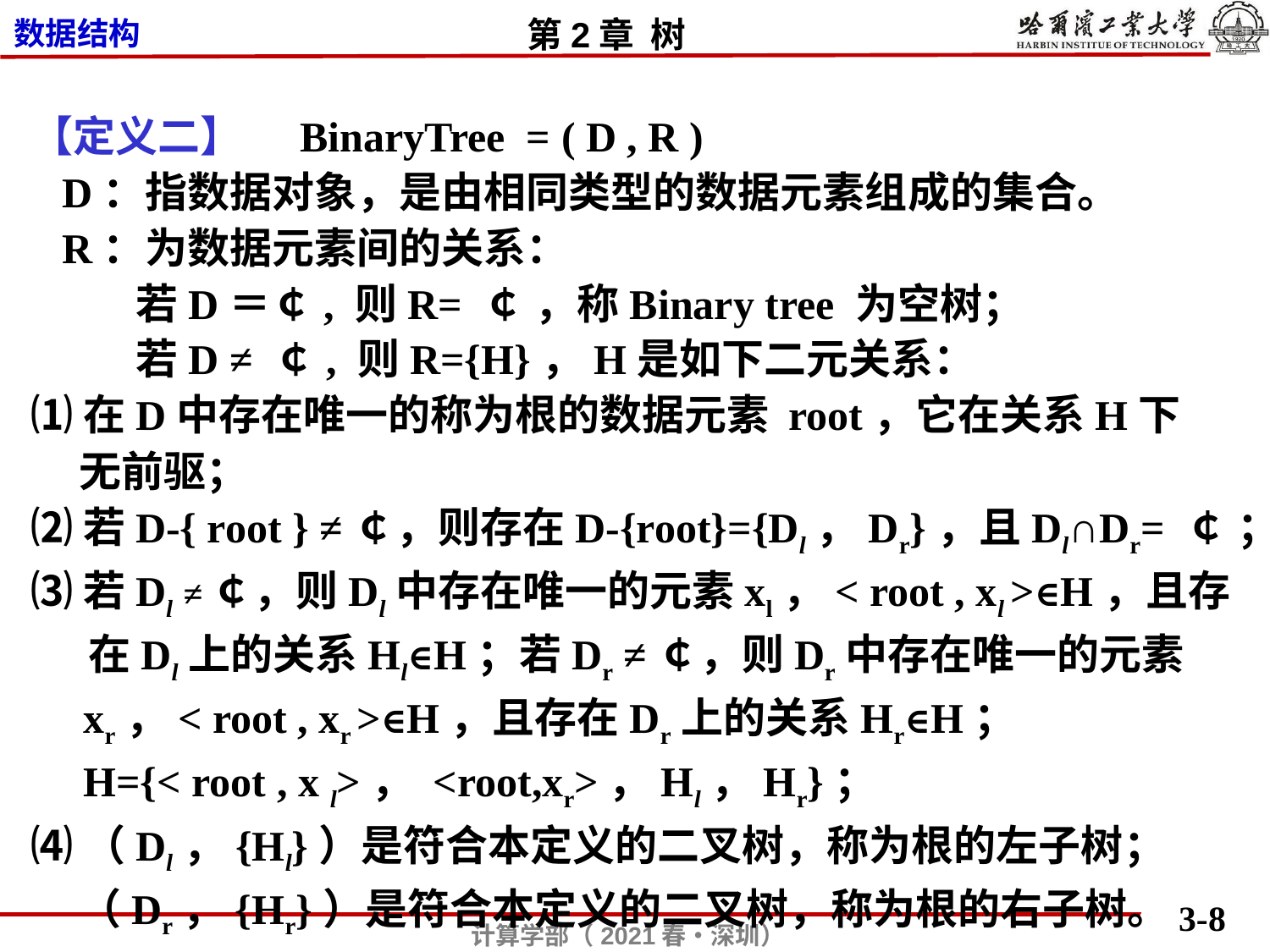

【定义二】     BinaryTree  = ( D , R )
   D：指数据对象，是由相同类型的数据元素组成的集合。
   R：为数据元素间的关系：
          若D＝￠, 则R= ￠ ，称Binary tree 为空树；
          若D ≠ ￠, 则R={H}，H是如下二元关系：
⑴在D中存在唯一的称为根的数据元素 root，它在关系H下
    无前驱；
⑵若D-{ root } ≠￠，则存在D-{root}={Dl，Dr}，且Dl∩Dr= ￠ ；
⑶若Dl ≠￠，则Dl中存在唯一的元素xl，< root , xl >∈H，且存
     在Dl上的关系Hl∈H；若Dr ≠￠，则Dr中存在唯一的元素
     xr，< root , xr >∈H，且存在Dr上的关系Hr∈H；
     H={< root , x l>， <root,xr>，Hl，Hr}；
⑷（Dl，{Hl}）是符合本定义的二叉树，称为根的左子树；
    （Dr，{Hr}）是符合本定义的二叉树，称为根的右子树。